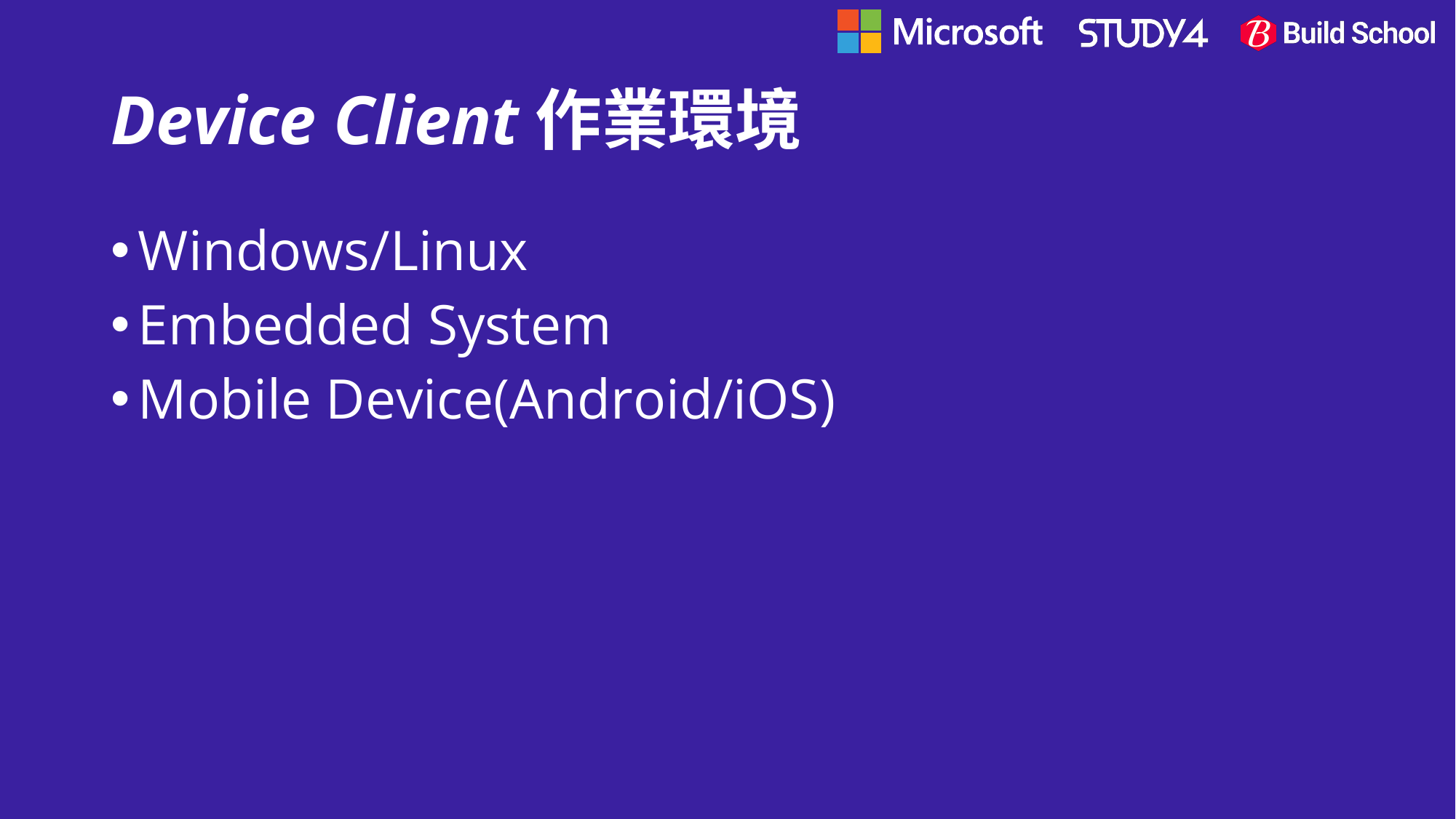

# Device Client作業環境
Windows/Linux
Embedded System
Mobile Device(Android/iOS)